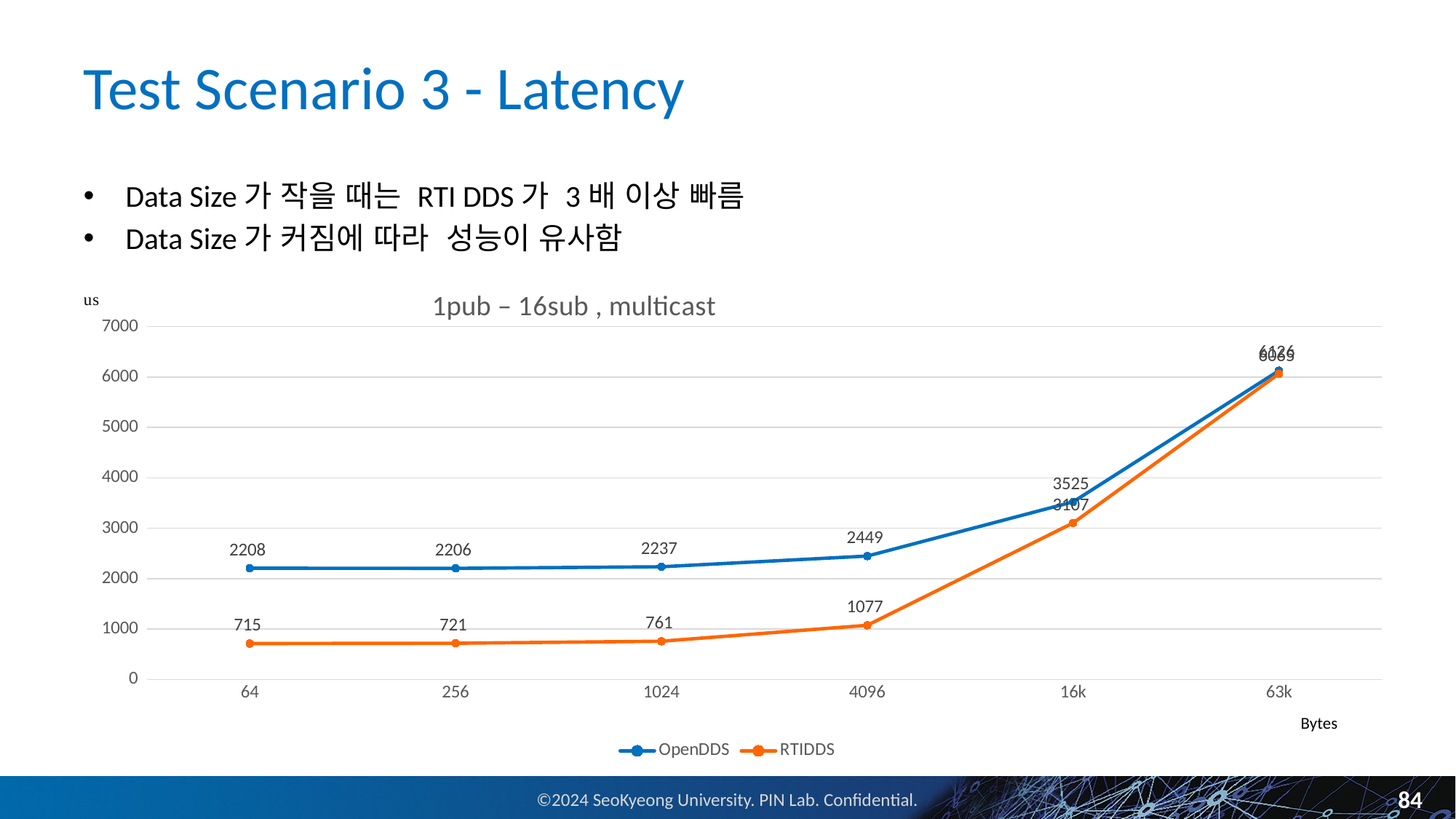

# Test Scenario 3 - Latency
Data Size가 작을 때는 RTI DDS가 3배 이상 빠름
Data Size가 커짐에 따라  성능이 유사함

### Chart: 1pub – 16sub , multicast

| Category | OpenDDS | RTIDDS |
|---|---|---|
| 64 | 2208.0 | 715.0 |
| 256 | 2206.0 | 721.0 |
| 1024 | 2237.0 | 761.0 |
| 4096 | 2449.0 | 1077.0 |
| 16k | 3525.0 | 3107.0 |
| 63k | 6126.0 | 6065.0 |
Bytes
84